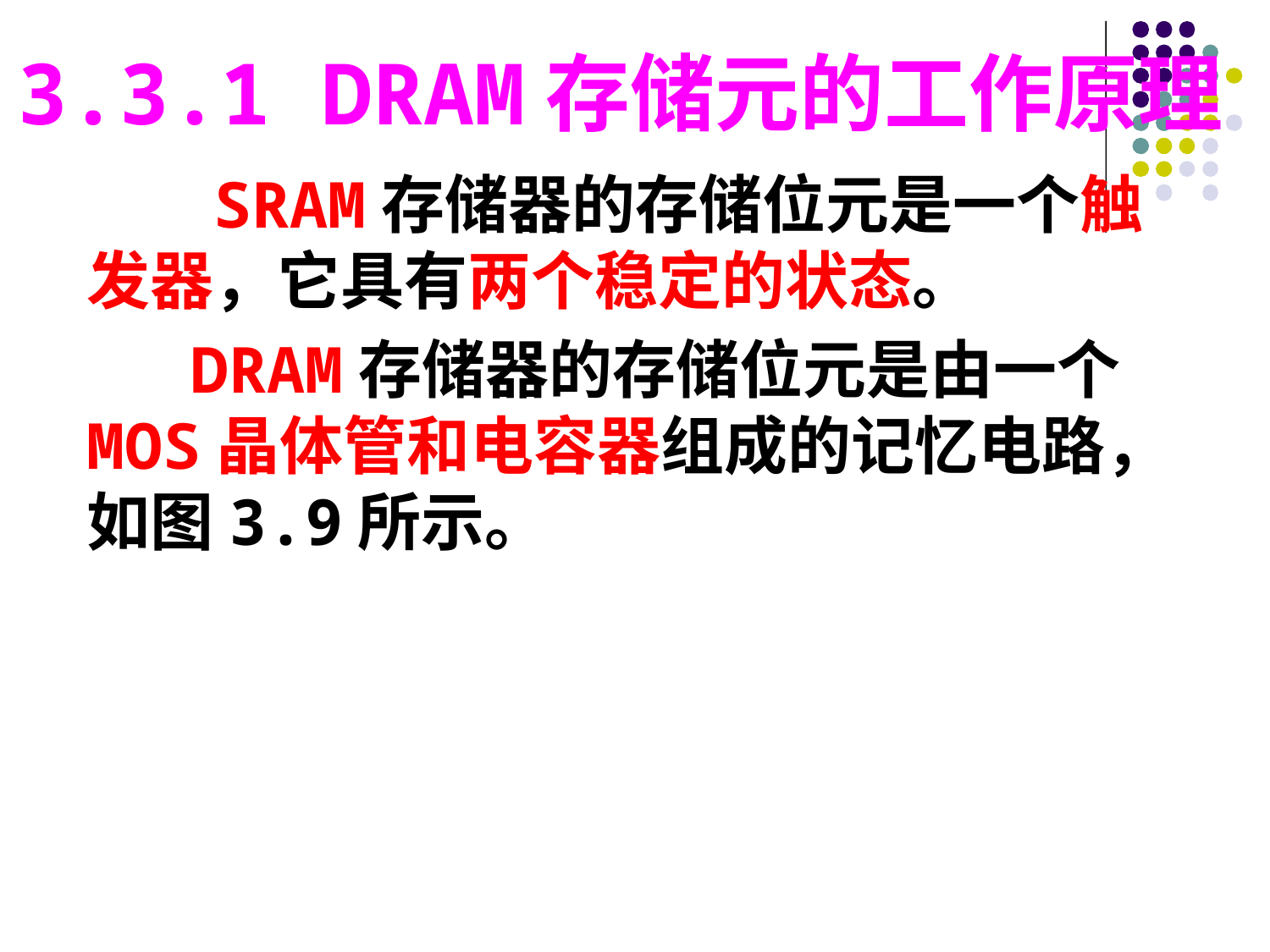

3.3.1 DRAM存储元的工作原理
		SRAM存储器的存储位元是一个触发器，它具有两个稳定的状态。
    DRAM存储器的存储位元是由一个MOS晶体管和电容器组成的记忆电路，如图3.9所示。
# 32